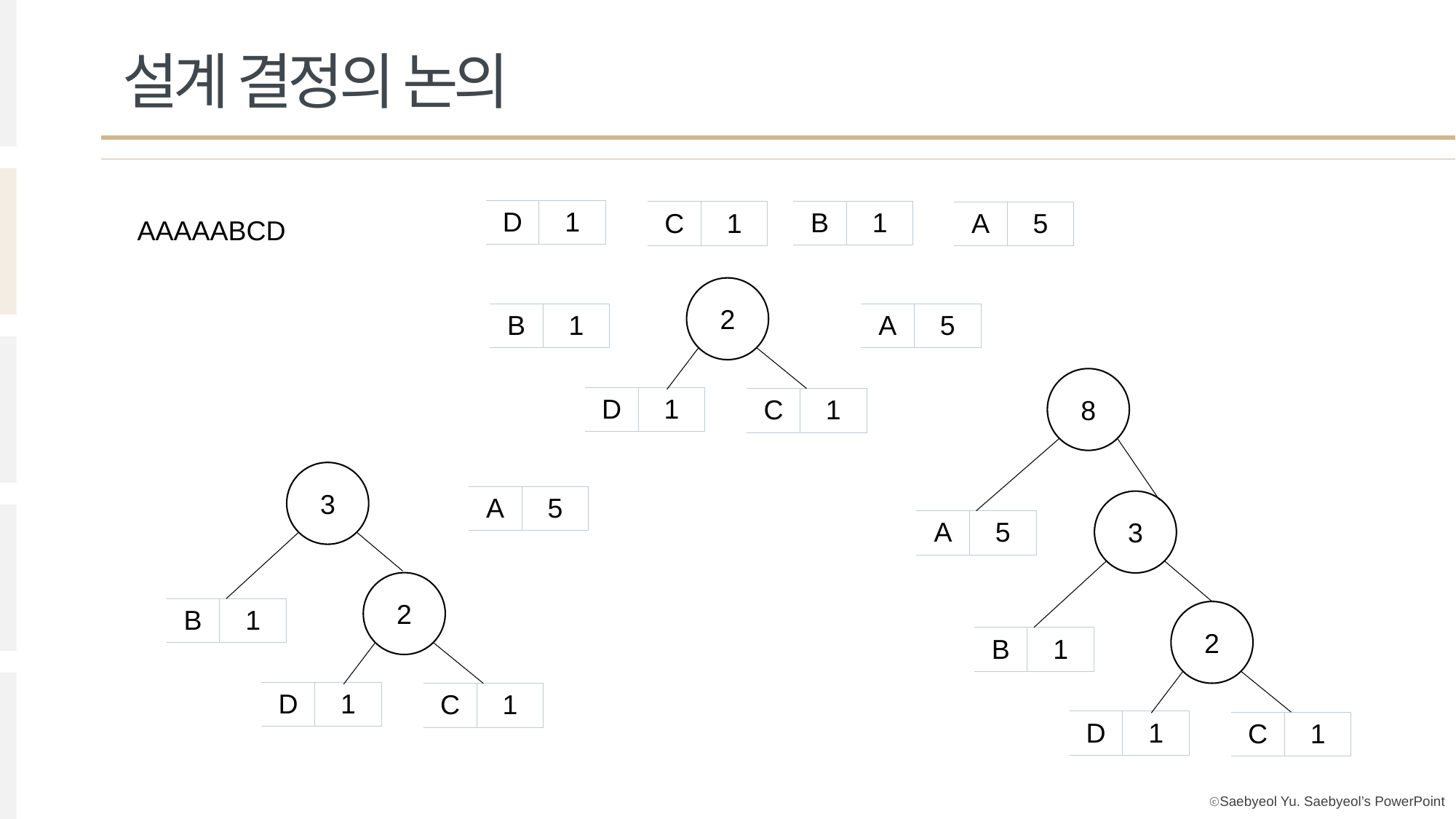

설계 결정의 논의
| D | 1 |
| --- | --- |
| B | 1 |
| --- | --- |
| C | 1 |
| --- | --- |
| A | 5 |
| --- | --- |
AAAAABCD
2
| B | 1 |
| --- | --- |
| A | 5 |
| --- | --- |
8
| D | 1 |
| --- | --- |
| C | 1 |
| --- | --- |
3
| A | 5 |
| --- | --- |
3
| A | 5 |
| --- | --- |
2
| B | 1 |
| --- | --- |
2
| B | 1 |
| --- | --- |
| D | 1 |
| --- | --- |
| C | 1 |
| --- | --- |
| D | 1 |
| --- | --- |
| C | 1 |
| --- | --- |